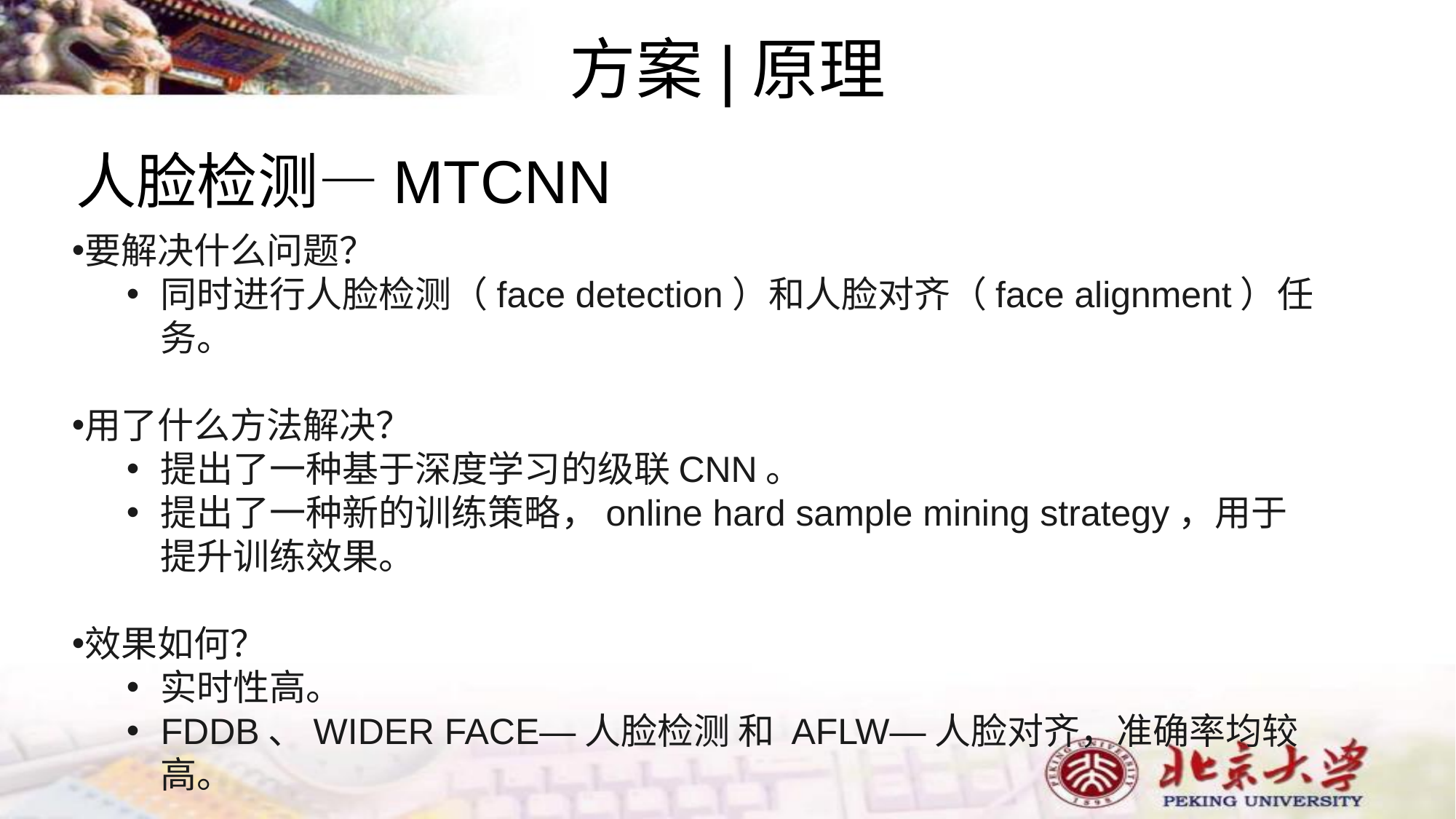

方案|原理
人脸检测—MTCNN
要解决什么问题？
同时进行人脸检测（face detection）和人脸对齐（face alignment）任务。

用了什么方法解决？
提出了一种基于深度学习的级联CNN。
提出了一种新的训练策略，online hard sample mining strategy，用于提升训练效果。

效果如何？
实时性高。
FDDB、WIDER FACE—人脸检测 和 AFLW—人脸对齐，准确率均较高。